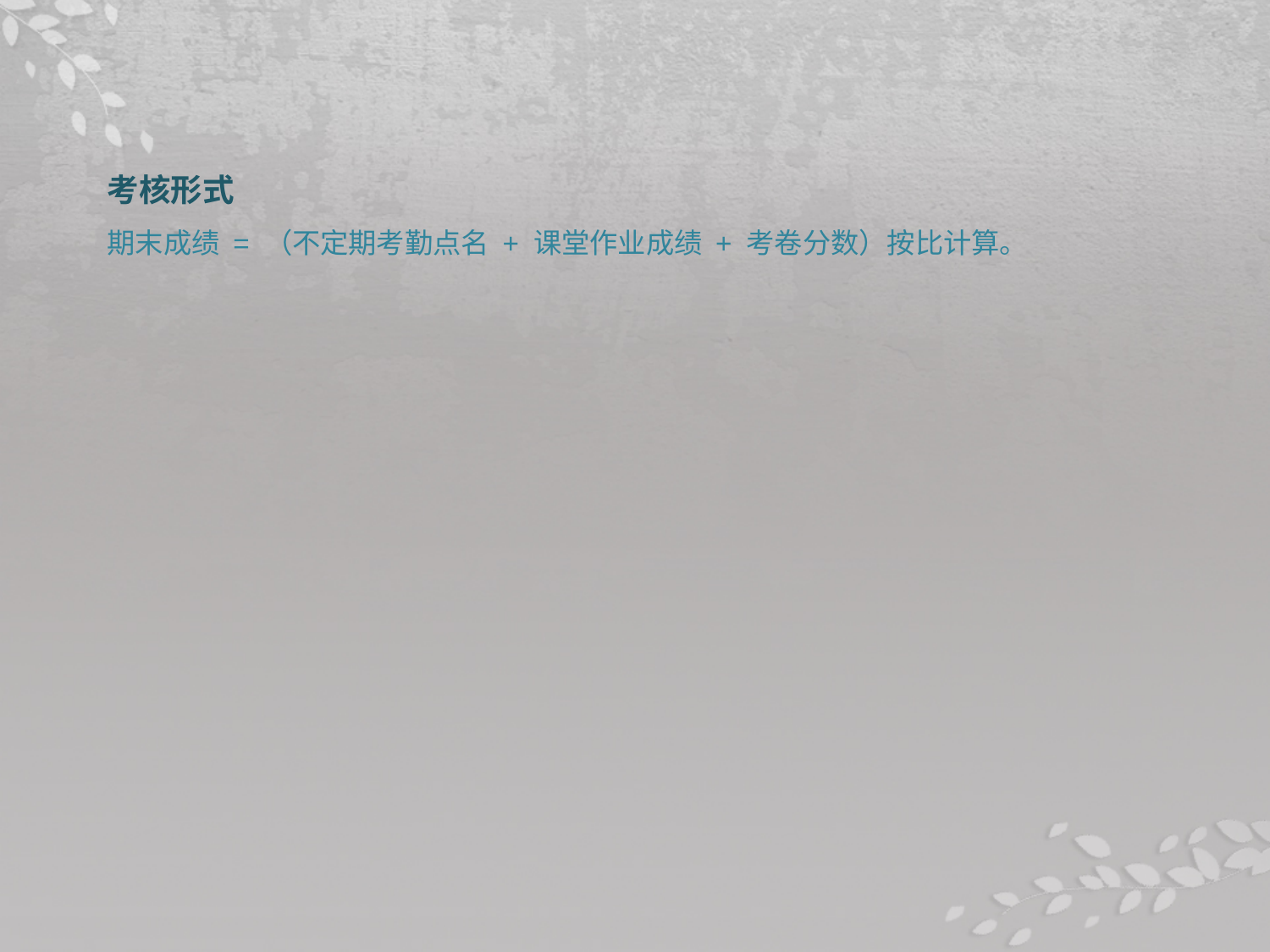

考核形式
期末成绩 = （不定期考勤点名 + 课堂作业成绩 + 考卷分数）按比计算。